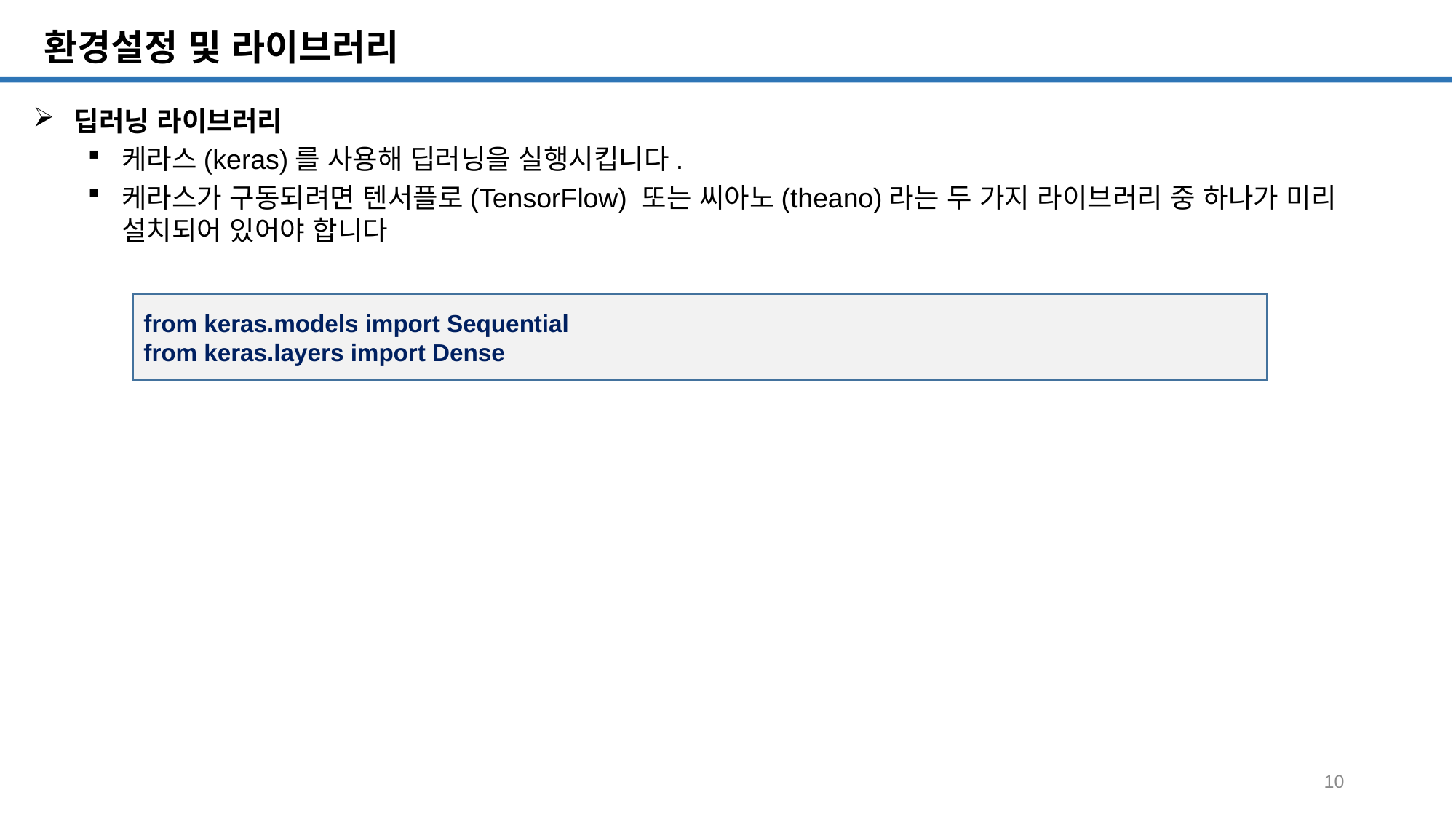

SQL 튜닝 개요
# 환경설정 및 라이브러리

딥러닝 라이브러리
케라스(keras)를 사용해 딥러닝을 실행시킵니다.
케라스가 구동되려면 텐서플로(TensorFlow) 또는 씨아노(theano)라는 두 가지 라이브러리 중 하나가 미리 설치되어 있어야 합니다
from keras.models import Sequential
from keras.layers import Dense
10